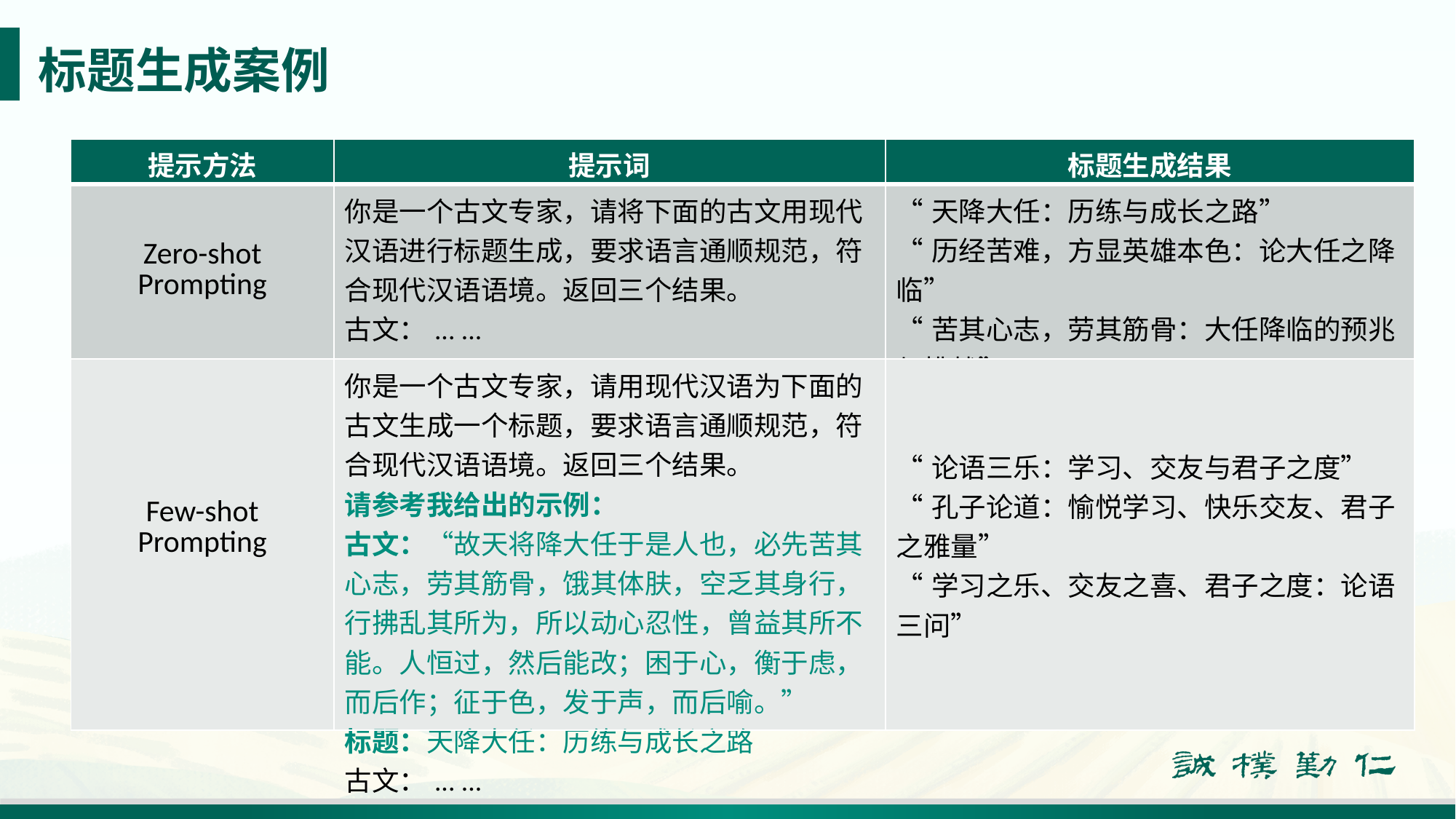

标题生成案例
| 提示方法 | 提示词 | 标题生成结果 |
| --- | --- | --- |
| Zero-shot Prompting | 你是一个古文专家，请将下面的古文用现代汉语进行标题生成，要求语言通顺规范，符合现代汉语语境。返回三个结果。 古文：... ... | “天降大任：历练与成长之路” “历经苦难，方显英雄本色：论大任之降临” “苦其心志，劳其筋骨：大任降临的预兆与挑战” |
| Few-shot Prompting | 你是一个古文专家，请用现代汉语为下面的古文生成一个标题，要求语言通顺规范，符合现代汉语语境。返回三个结果。 请参考我给出的示例： 古文：“故天将降大任于是人也，必先苦其心志，劳其筋骨，饿其体肤，空乏其身行，行拂乱其所为，所以动心忍性，曾益其所不能。人恒过，然后能改；困于心，衡于虑，而后作；征于色，发于声，而后喻。” 标题：天降大任：历练与成长之路 古文：... ... | “论语三乐：学习、交友与君子之度” “孔子论道：愉悦学习、快乐交友、君子之雅量” “学习之乐、交友之喜、君子之度：论语三问” |